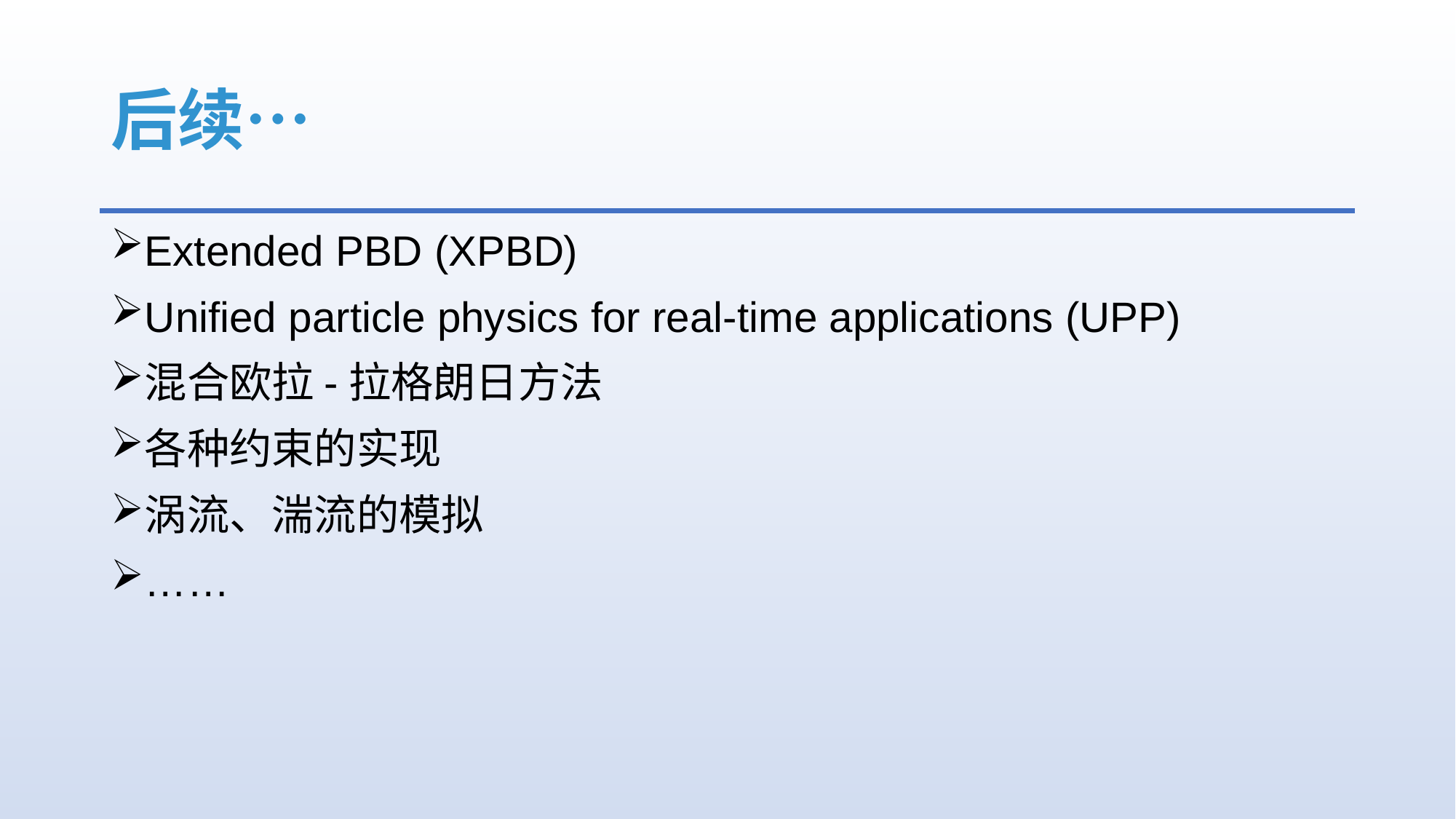

# 后续…
Extended PBD (XPBD)
Unified particle physics for real-time applications (UPP)
混合欧拉-拉格朗日方法
各种约束的实现
涡流、湍流的模拟
……